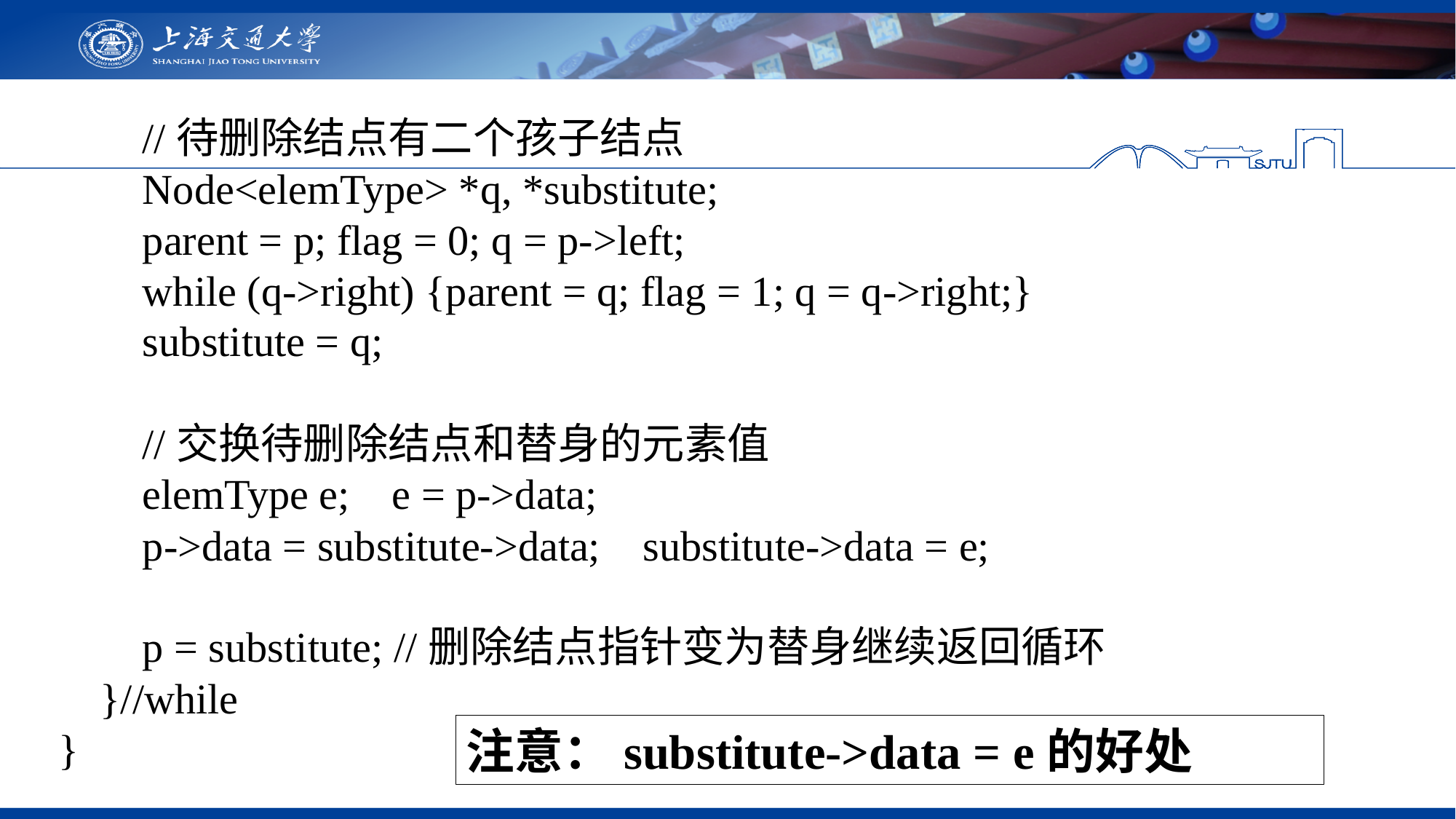

//待删除结点有二个孩子结点
        Node<elemType> *q, *substitute;
        parent = p; flag = 0; q = p->left;
        while (q->right) {parent = q; flag = 1; q = q->right;}
        substitute = q;

        //交换待删除结点和替身的元素值
        elemType e;    e = p->data;
        p->data = substitute->data;    substitute->data = e;

        p = substitute; //删除结点指针变为替身继续返回循环
    }//while
}
注意：substitute->data = e的好处